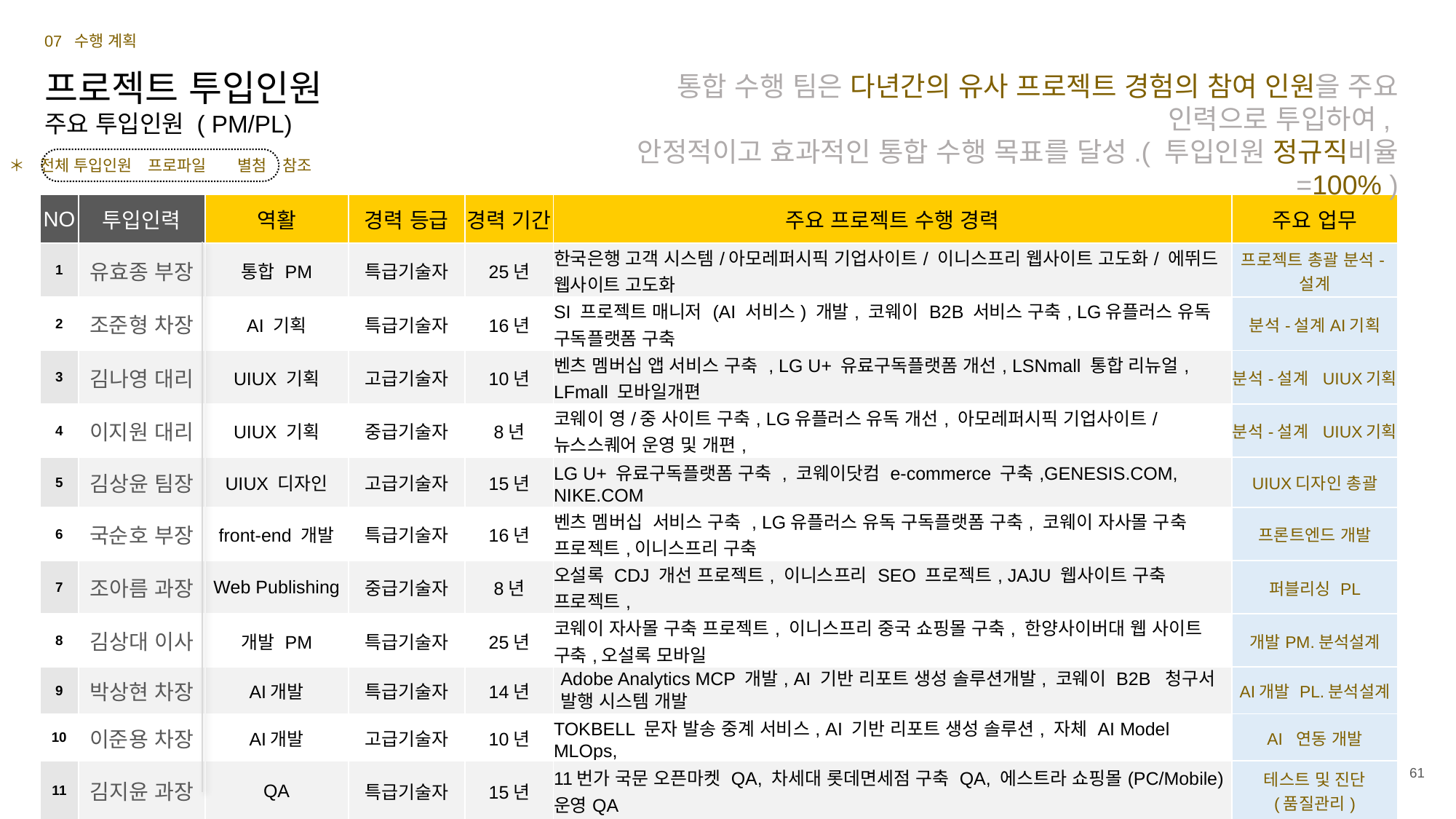

07  수행 계획
통합 수행 팀은 다년간의 유사 프로젝트 경험의 참여 인원을 주요 인력으로 투입하여,
안정적이고 효과적인 통합 수행 목표를 달성.( 투입인원 정규직비율 =100% )
프로젝트 투입인원
주요 투입인원 ( PM/PL)
＊　전체 투입인원　프로파일　　별첨　참조
| NO | 투입인력 | 역활 | 경력 등급 | 경력 기간 | 주요 프로젝트 수행 경력 | 주요 업무 |
| --- | --- | --- | --- | --- | --- | --- |
| 1 | 유효종 부장 | 통합 PM | 특급기술자 | 25년 | 한국은행 고객 시스템/아모레퍼시픽 기업사이트/ 이니스프리 웹사이트 고도화/ 에뛰드 웹사이트 고도화 | 프로젝트 총괄 분석-설계 |
| 2 | 조준형 차장 | AI 기획 | 특급기술자 | 16년 | SI 프로젝트 매니저 (AI 서비스) 개발, 코웨이 B2B 서비스 구축, LG유플러스 유독 구독플랫폼 구축 | 분석-설계AI기획 |
| 3 | 김나영 대리 | UIUX 기획 | 고급기술자 | 10년 | 벤츠 멤버십 앱 서비스 구축 , LG U+ 유료구독플랫폼 개선, LSNmall 통합 리뉴얼, LFmall 모바일개편 | 분석-설계 UIUX기획 |
| 4 | 이지원 대리 | UIUX 기획 | 중급기술자 | 8년 | 코웨이 영/중 사이트 구축, LG유플러스 유독 개선, 아모레퍼시픽 기업사이트/뉴스스퀘어 운영 및 개편, | 분석-설계 UIUX기획 |
| 5 | 김상윤 팀장 | UIUX 디자인 | 고급기술자 | 15년 | LG U+ 유료구독플랫폼 구축 , 코웨이닷컴 e-commerce 구축,GENESIS.COM, NIKE.COM | UIUX디자인 총괄 |
| 6 | 국순호 부장 | front-end 개발 | 특급기술자 | 16년 | 벤츠 멤버십 서비스 구축 , LG유플러스 유독 구독플랫폼 구축, 코웨이 자사몰 구축 프로젝트,이니스프리 구축 | 프론트엔드 개발 |
| 7 | 조아름 과장 | Web Publishing | 중급기술자 | 8년 | 오설록 CDJ 개선 프로젝트, 이니스프리 SEO 프로젝트, JAJU 웹사이트 구축 프로젝트, | 퍼블리싱 PL |
| 8 | 김상대 이사 | 개발 PM | 특급기술자 | 25년 | 코웨이 자사몰 구축 프로젝트, 이니스프리 중국 쇼핑몰 구축, 한양사이버대 웹 사이트 구축,오설록 모바일 | 개발PM.분석설계 |
| 9 | 박상현 차장 | AI개발 | 특급기술자 | 14년 | Adobe Analytics MCP 개발, AI 기반 리포트 생성 솔루션개발, 코웨이 B2B 청구서 발행 시스템 개발 | AI개발 PL.분석설계 |
| 10 | 이준용 차장 | AI개발 | 고급기술자 | 10년 | TOKBELL 문자 발송 중계 서비스, AI 기반 리포트 생성 솔루션, 자체 AI Model MLOps, | AI 연동 개발 |
| 11 | 김지윤 과장 | QA | 특급기술자 | 15년 | 11번가 국문 오픈마켓 QA, 차세대 롯데면세점 구축 QA, 에스트라 쇼핑몰(PC/Mobile) 운영QA | 테스트 및 진단 (품질관리) |
61